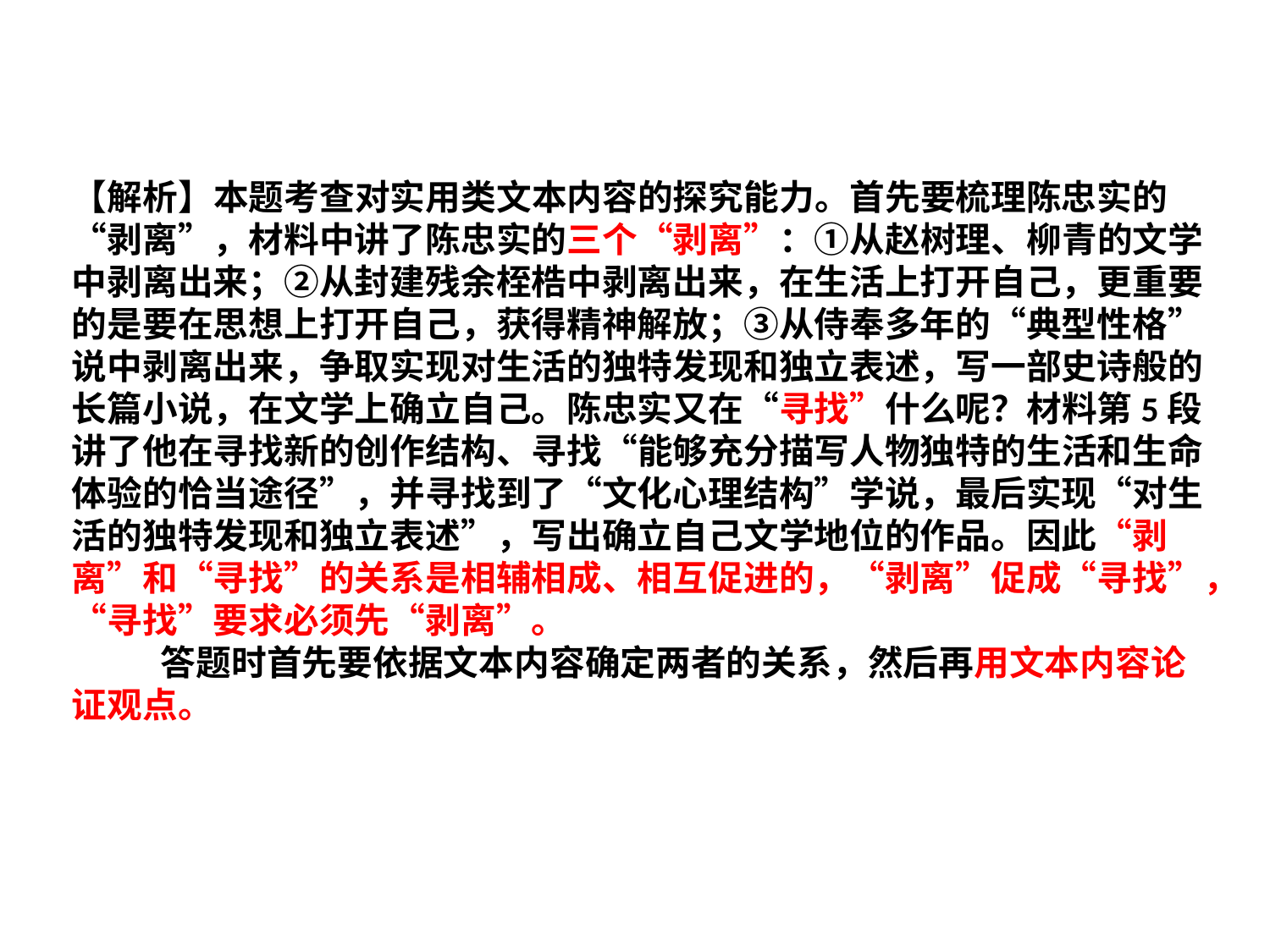

【解析】本题考查对实用类文本内容的探究能力。首先要梳理陈忠实的“剥离”，材料中讲了陈忠实的三个“剥离”：①从赵树理、柳青的文学中剥离出来；②从封建残余桎梏中剥离出来，在生活上打开自己，更重要的是要在思想上打开自己，获得精神解放；③从侍奉多年的“典型性格”说中剥离出来，争取实现对生活的独特发现和独立表述，写一部史诗般的长篇小说，在文学上确立自己。陈忠实又在“寻找”什么呢？材料第5段讲了他在寻找新的创作结构、寻找“能够充分描写人物独特的生活和生命体验的恰当途径”，并寻找到了“文化心理结构”学说，最后实现“对生活的独特发现和独立表述”，写出确立自己文学地位的作品。因此“剥离”和“寻找”的关系是相辅相成、相互促进的，“剥离”促成“寻找”，“寻找”要求必须先“剥离”。
          答题时首先要依据文本内容确定两者的关系，然后再用文本内容论证观点。